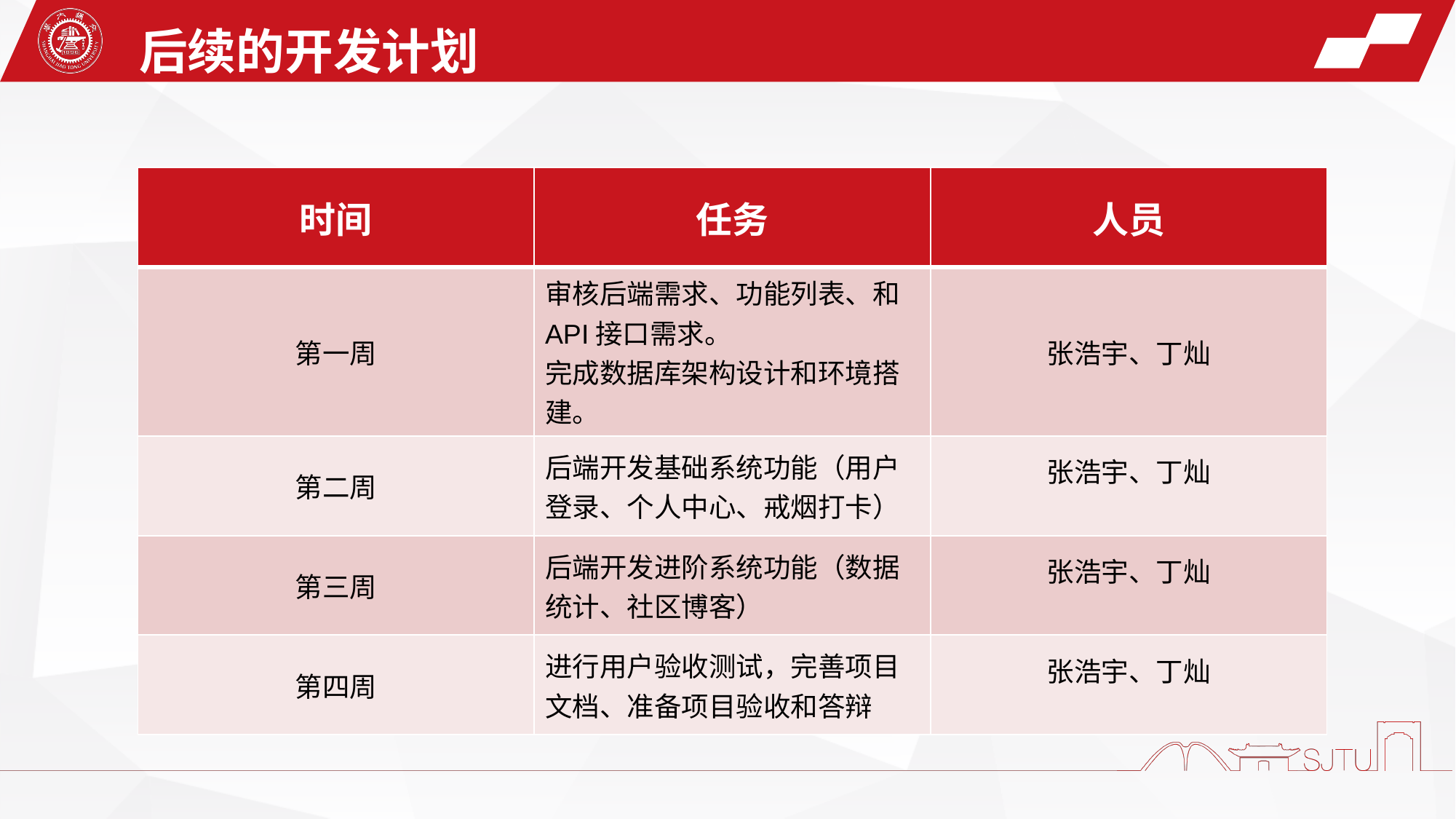

后续的开发计划
| 时间 | 任务 | 人员 |
| --- | --- | --- |
| 第一周 | 审核后端需求、功能列表、和API接口需求。 完成数据库架构设计和环境搭建。 | 张浩宇、丁灿 |
| 第二周 | 后端开发基础系统功能（用户登录、个人中心、戒烟打卡） | 张浩宇、丁灿 |
| 第三周 | 后端开发进阶系统功能（数据统计、社区博客） | 张浩宇、丁灿 |
| 第四周 | 进行用户验收测试，完善项目文档、准备项目验收和答辩 | 张浩宇、丁灿 |